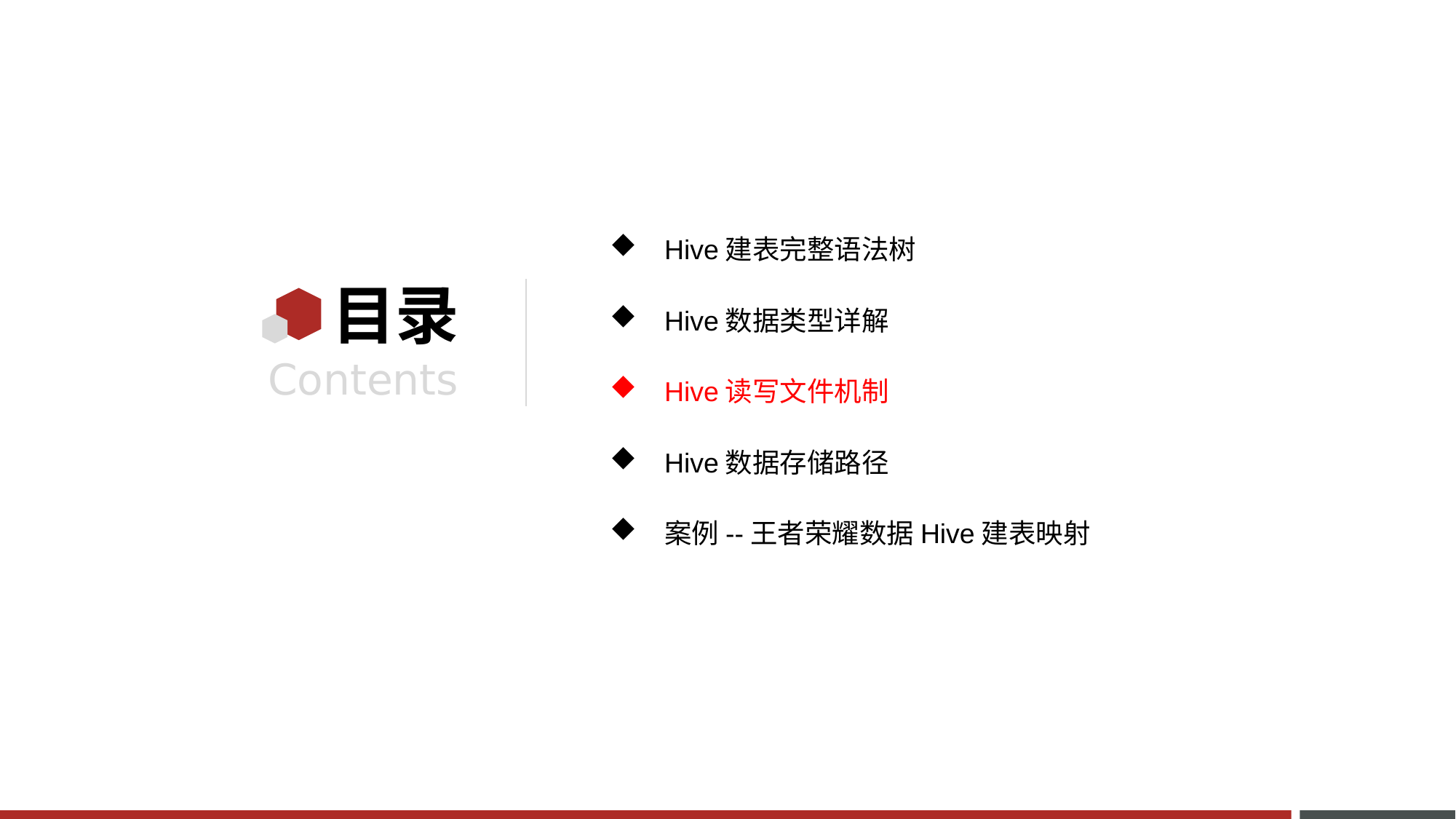

Hive建表完整语法树
Hive数据类型详解
Hive读写文件机制
Hive数据存储路径
案例--王者荣耀数据Hive建表映射